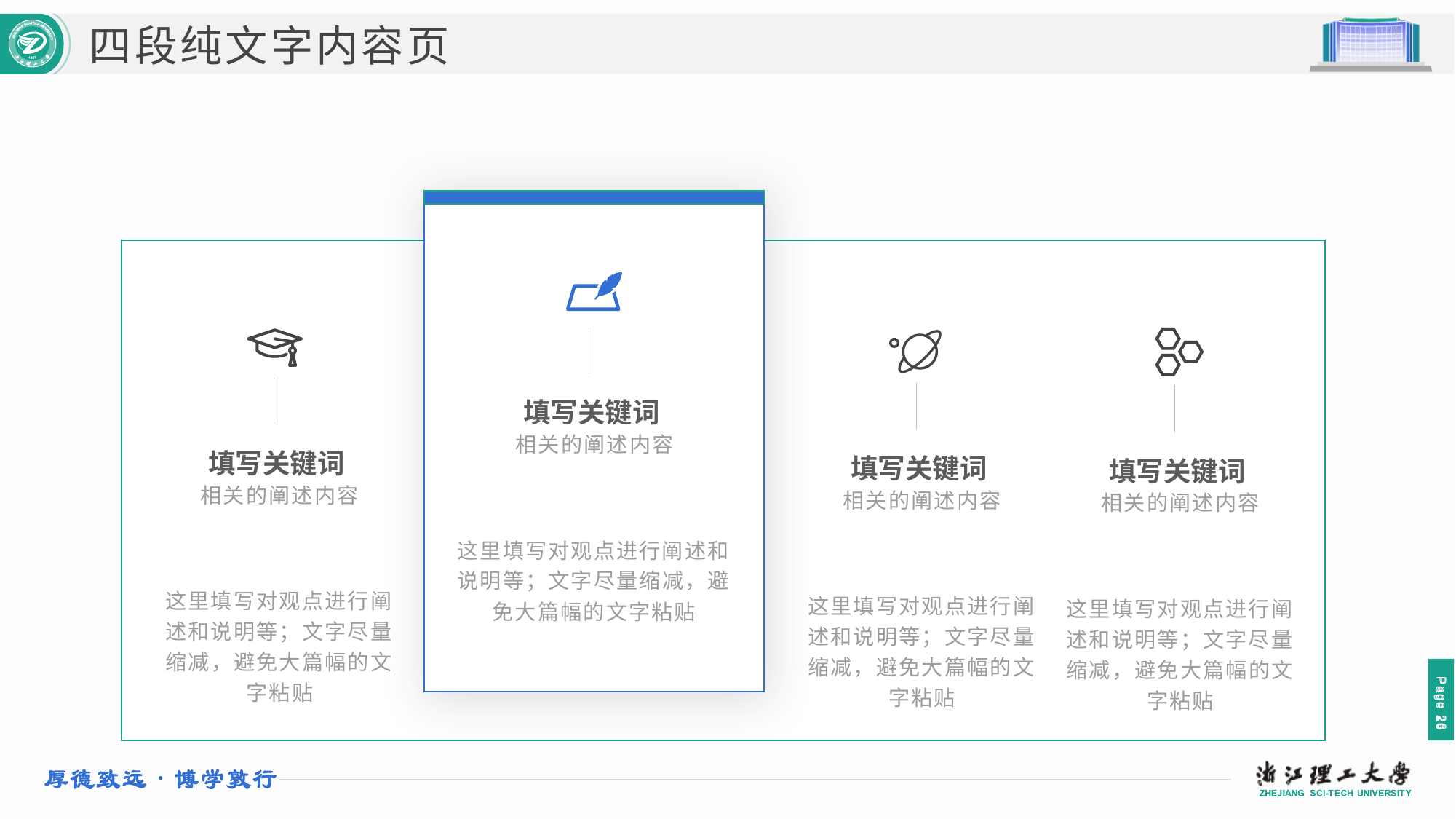

四段纯文字内容页

填写关键词
相关的阐述内容
填写关键词
填写关键词
填写关键词
相关的阐述内容
相关的阐述内容
相关的阐述内容
这里填写对观点进行阐述和说明等；文字尽量缩减，避免大篇幅的文字粘贴
这里填写对观点进行阐述和说明等；文字尽量缩减，避免大篇幅的文字粘贴
这里填写对观点进行阐述和说明等；文字尽量缩减，避免大篇幅的文字粘贴
这里填写对观点进行阐述和说明等；文字尽量缩减，避免大篇幅的文字粘贴
  Page 26